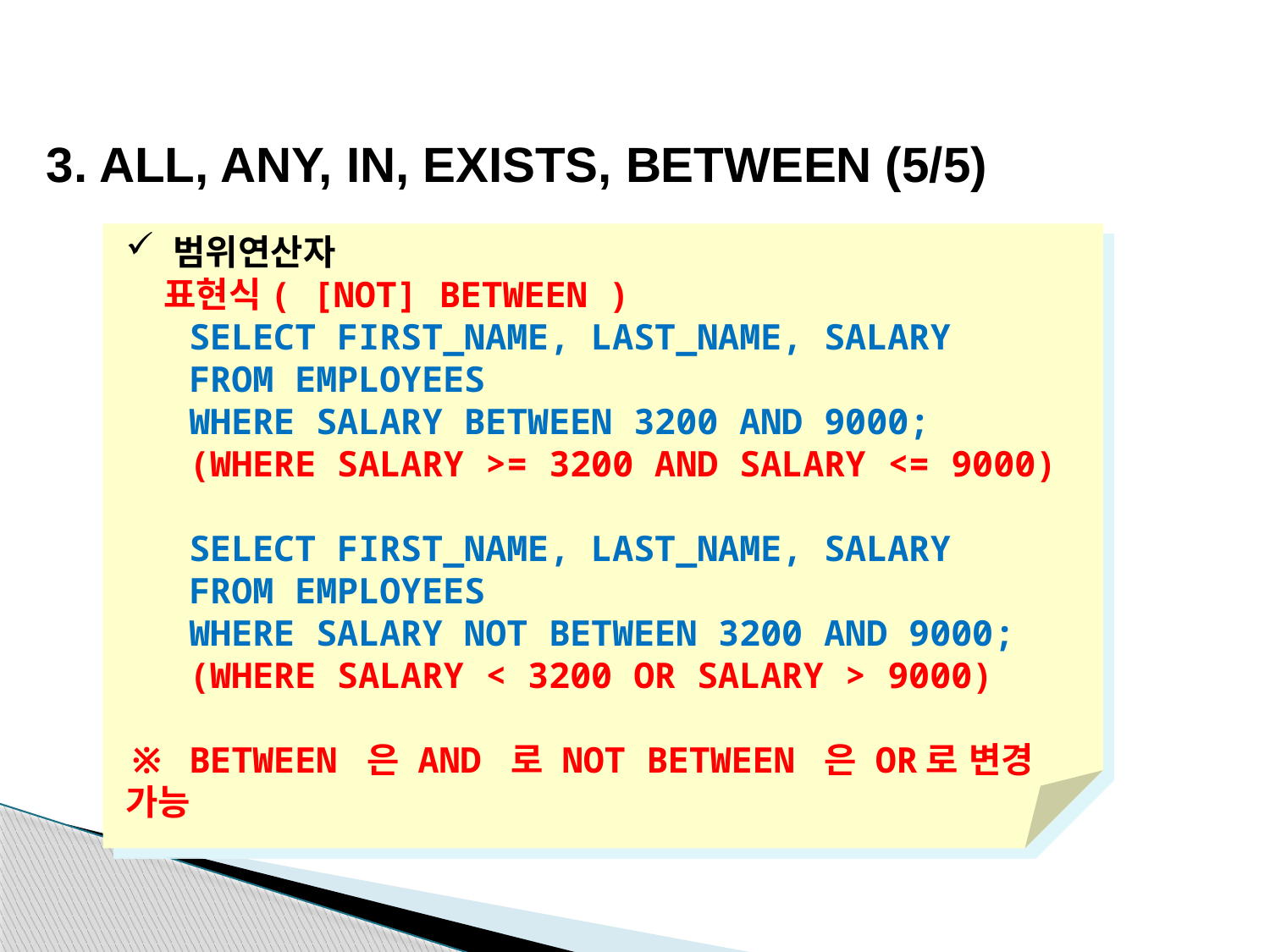

3. ALL, ANY, IN, EXISTS, BETWEEN (5/5)
범위연산자
   표현식( [NOT] BETWEEN )
   SELECT FIRST_NAME, LAST_NAME, SALARY
   FROM EMPLOYEES
   WHERE SALARY BETWEEN 3200 AND 9000;
   (WHERE SALARY >= 3200 AND SALARY <= 9000)

   SELECT FIRST_NAME, LAST_NAME, SALARY
   FROM EMPLOYEES
   WHERE SALARY NOT BETWEEN 3200 AND 9000;
   (WHERE SALARY < 3200 OR SALARY > 9000)

※ BETWEEN 은 AND 로 NOT BETWEEN 은 OR로 변경 가능